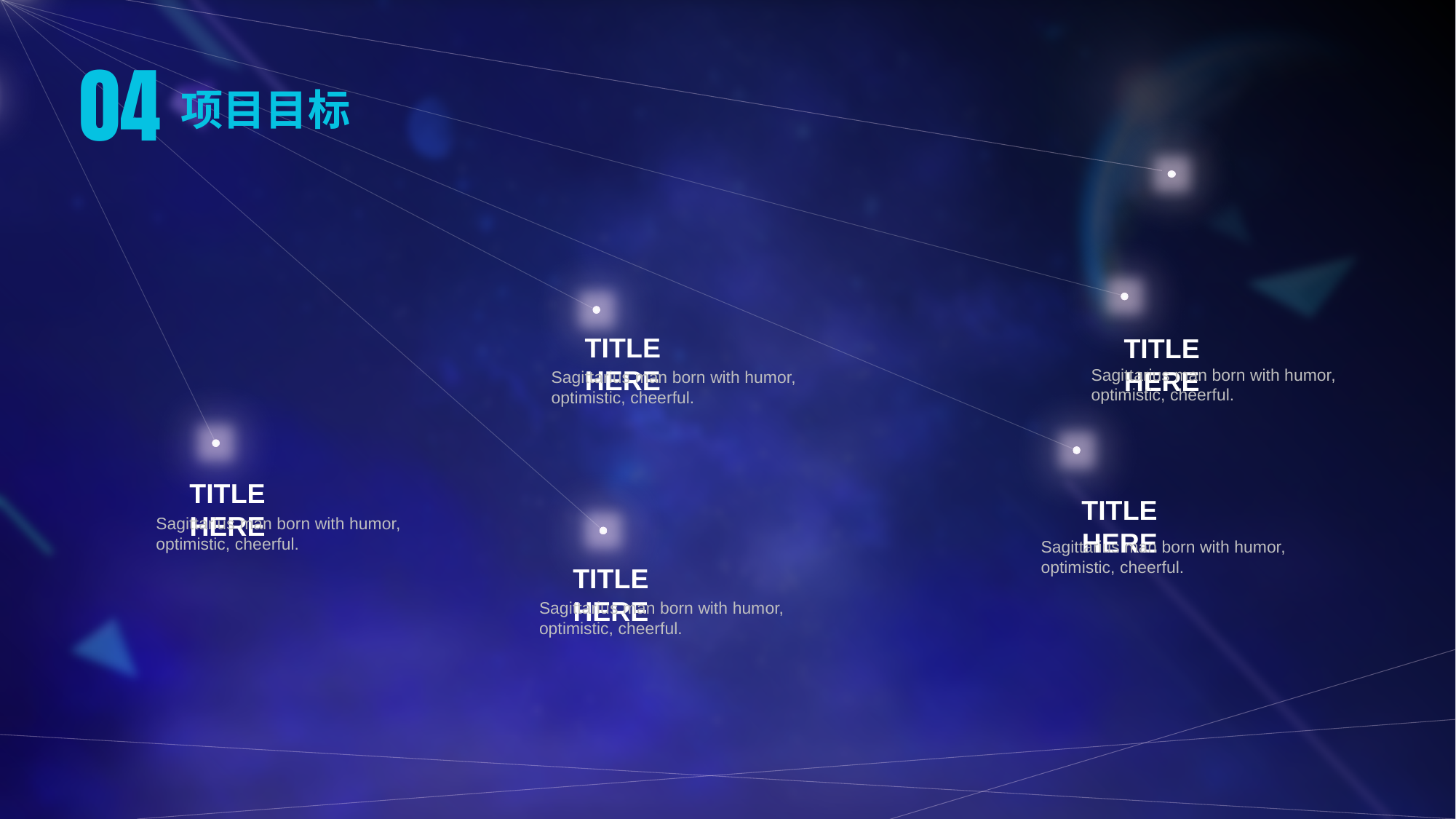

04
项目目标

TITLE HERE
TITLE HERE
Sagittarius man born with humor, optimistic, cheerful.
Sagittarius man born with humor, optimistic, cheerful.

TITLE HERE
TITLE HERE
Sagittarius man born with humor, optimistic, cheerful.

Sagittarius man born with humor, optimistic, cheerful.
TITLE HERE
Sagittarius man born with humor, optimistic, cheerful.